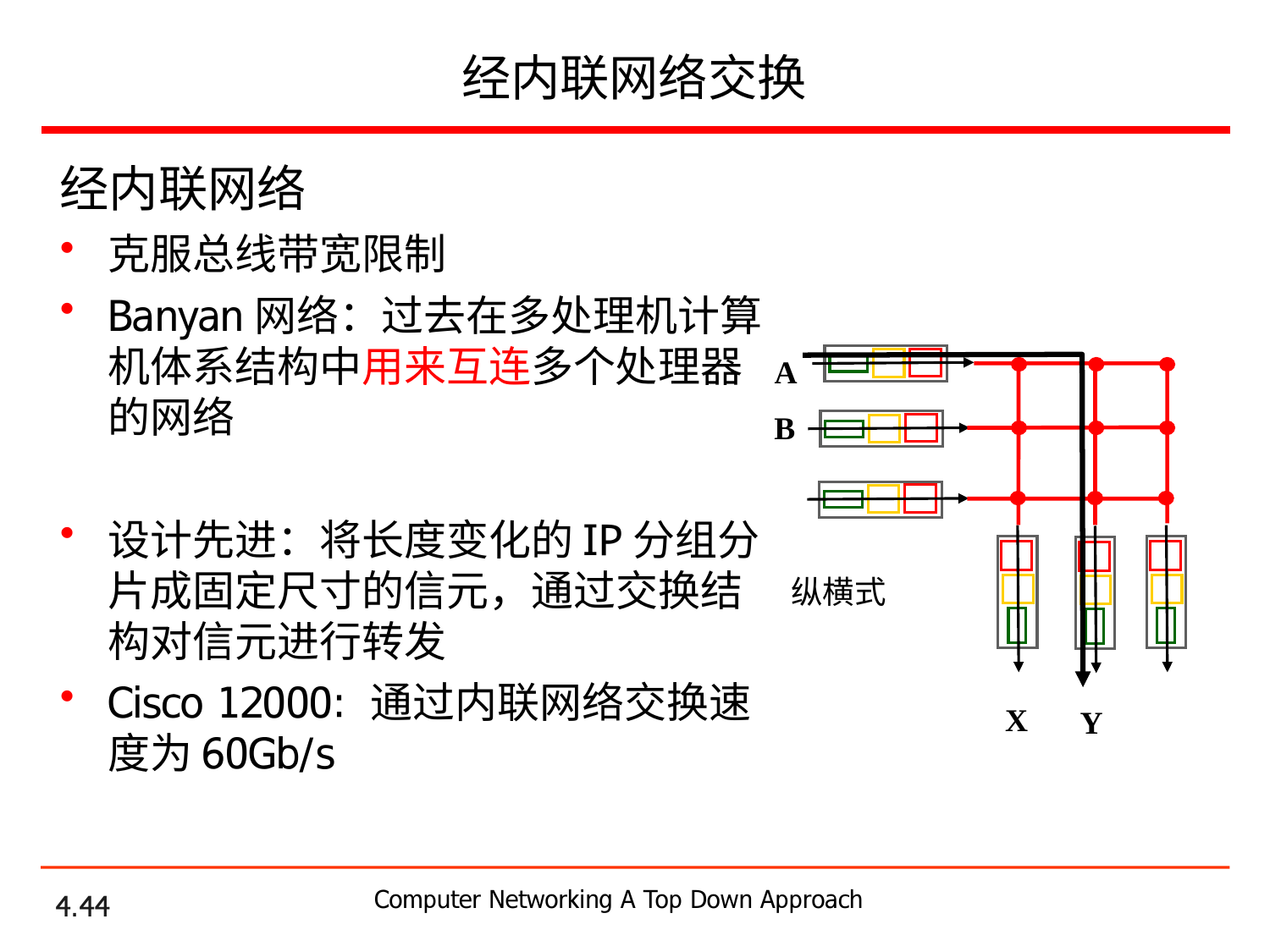

# 经内联网络交换
经内联网络
克服总线带宽限制
Banyan网络：过去在多处理机计算机体系结构中用来互连多个处理器的网络

设计先进：将长度变化的IP分组分片成固定尺寸的信元，通过交换结构对信元进行转发
Cisco 12000: 通过内联网络交换速度为60Gb/s
A

纵横式
B
X
Y